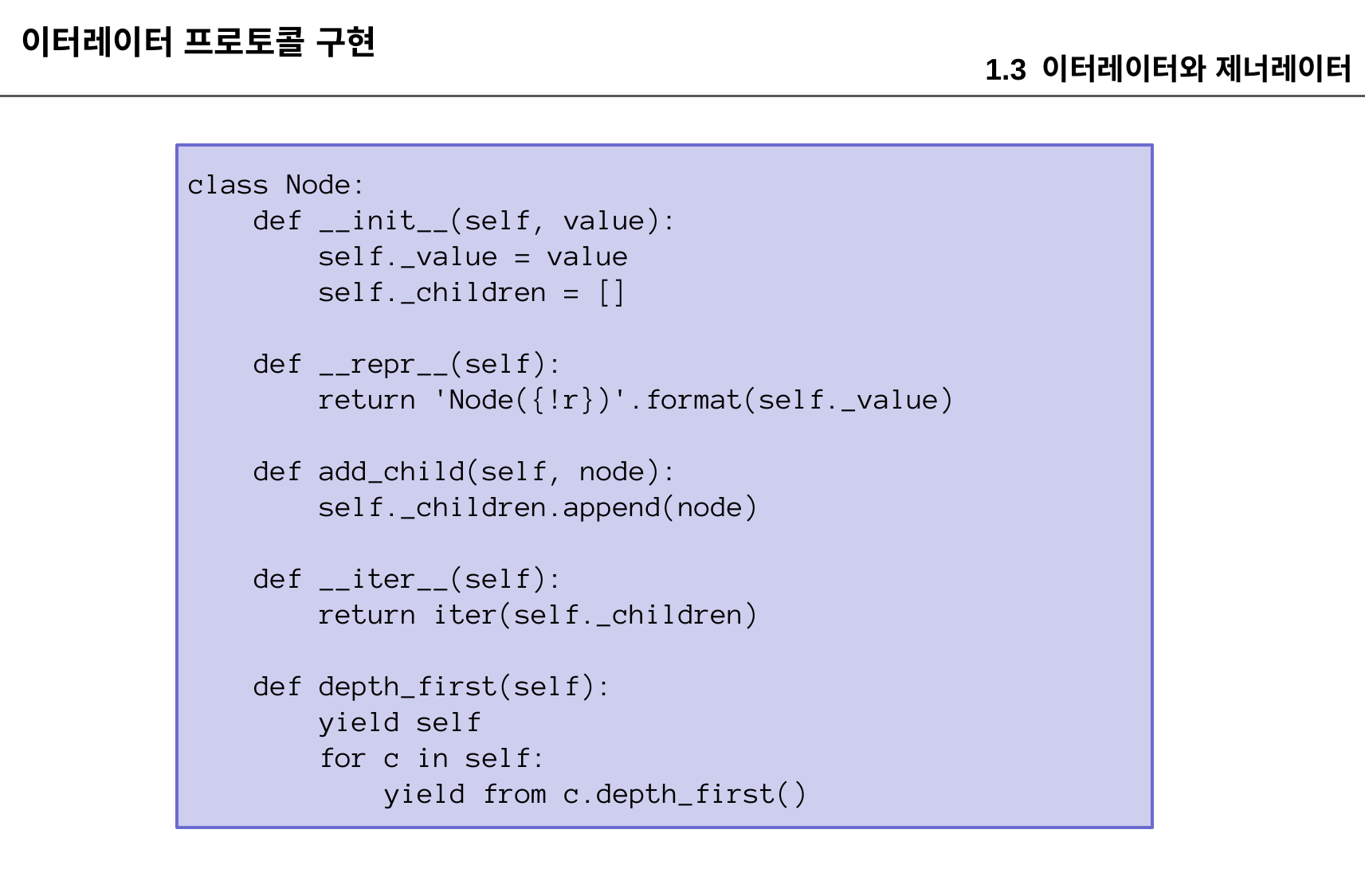

이터레이터 프로토콜 구현
1.3 이터레이터와 제너레이터
class Node:
    def __init__(self, value):
        self._value = value
        self._children = []

    def __repr__(self):
        return 'Node({!r})'.format(self._value)

    def add_child(self, node):
        self._children.append(node)

    def __iter__(self):
        return iter(self._children)

    def depth_first(self):
        yield self
        for c in self:
            yield from c.depth_first()